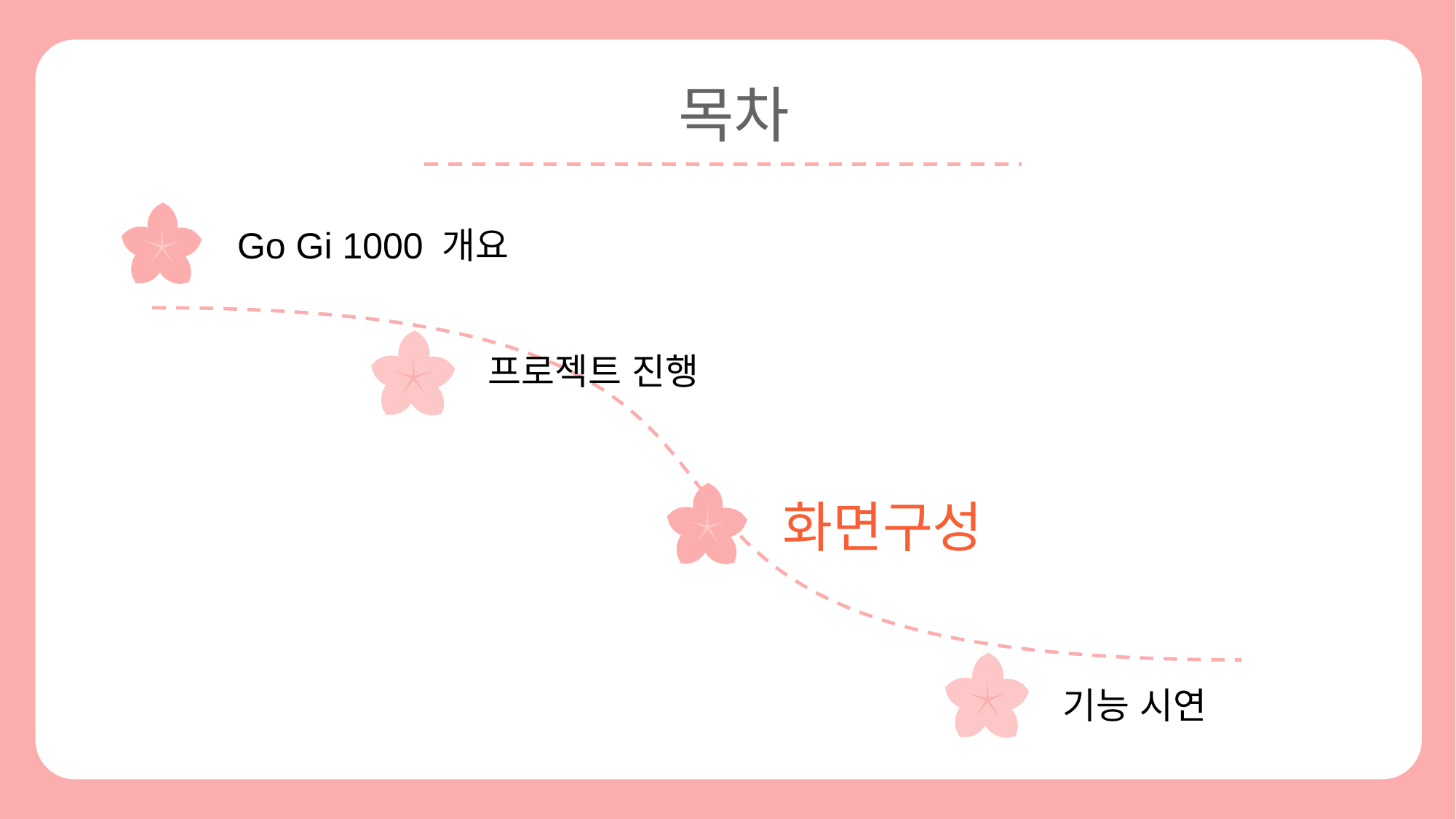

목차

Go Gi 1000 개요

프로젝트 진행
화면구성

기능 시연